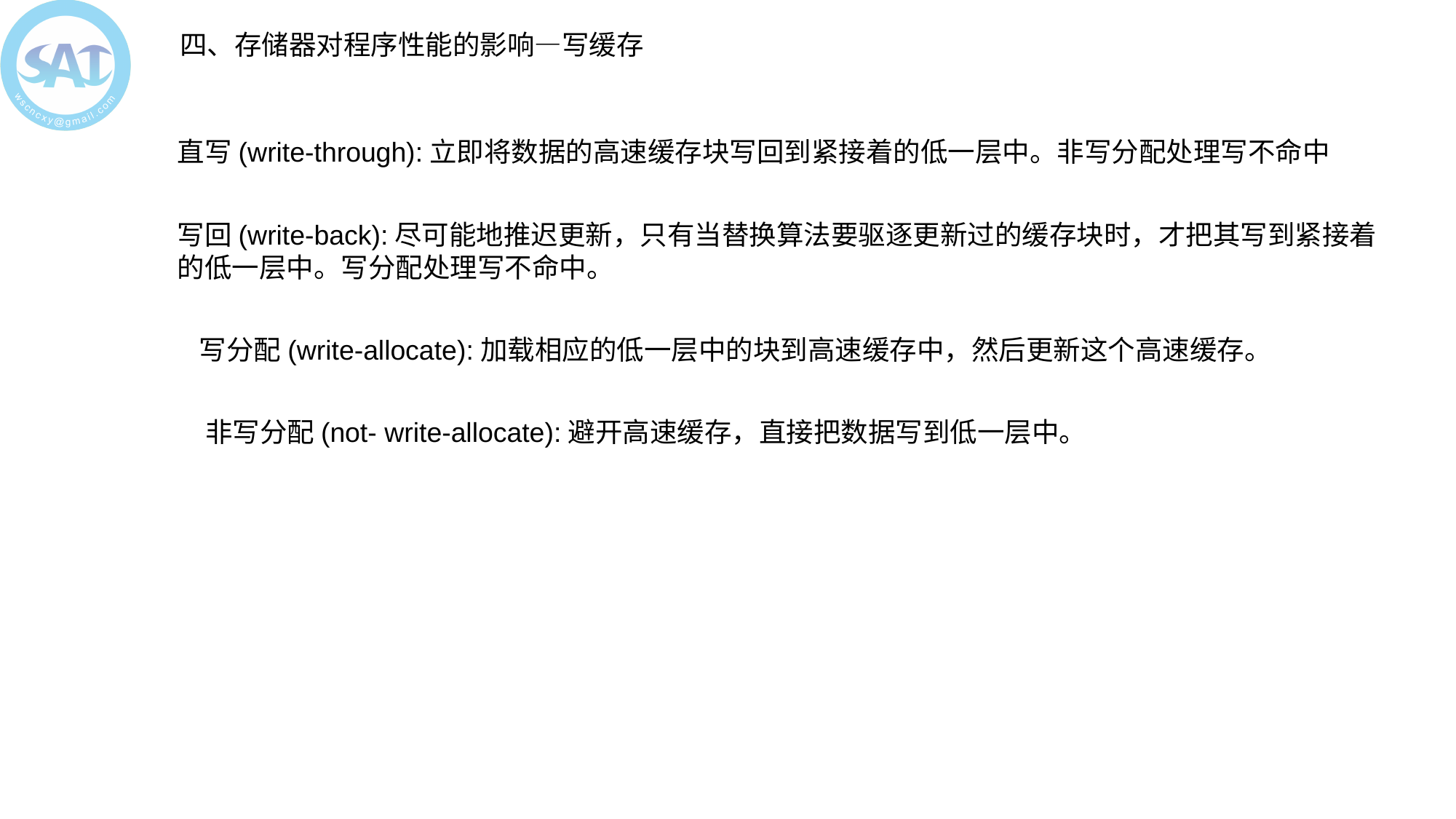

四、存储器对程序性能的影响—写缓存
直写(write-through):立即将数据的高速缓存块写回到紧接着的低一层中。非写分配处理写不命中
写回(write-back):尽可能地推迟更新，只有当替换算法要驱逐更新过的缓存块时，才把其写到紧接着的低一层中。写分配处理写不命中。
写分配(write-allocate):加载相应的低一层中的块到高速缓存中，然后更新这个高速缓存。
非写分配(not- write-allocate):避开高速缓存，直接把数据写到低一层中。